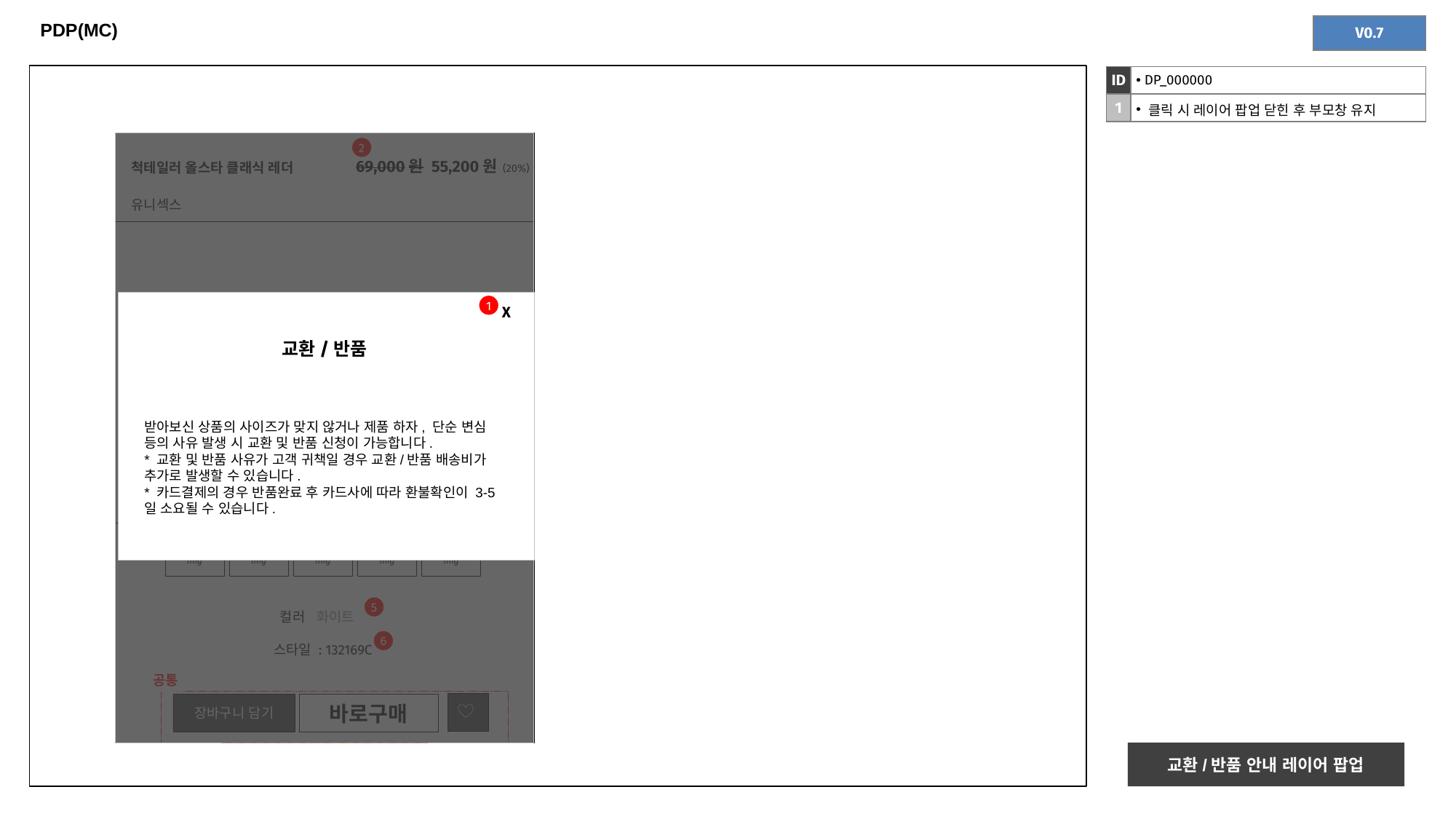

# PDP(MC)
| V0.7 |
| --- |

| ID | DP\_000000 |
| --- | --- |
| 1 | 클릭 시 레이어 팝업 닫힌 후 부모창 유지 |

2
척테일러 올스타 클래식 레더
69,000원 55,200원 (20%)
유니섹스

1
X
교환/반품
받아보신 상품의 사이즈가 맞지 않거나 제품 하자, 단순 변심 등의 사유 발생 시 교환 및 반품 신청이 가능합니다.
* 교환 및 반품 사유가 고객 귀책일 경우 교환/반품 배송비가 추가로 발생할 수 있습니다.
* 카드결제의 경우 반품완료 후 카드사에 따라 환불확인이 3-5일 소요될 수 있습니다.
1/8

4
Product
Img
Product
Img
Product
Img
Product
Img
Product
Img
5
컬러   화이트

스타일 : 132169C
6
공통

장바구니 담기
바로구매

교환/반품 안내 레이어 팝업